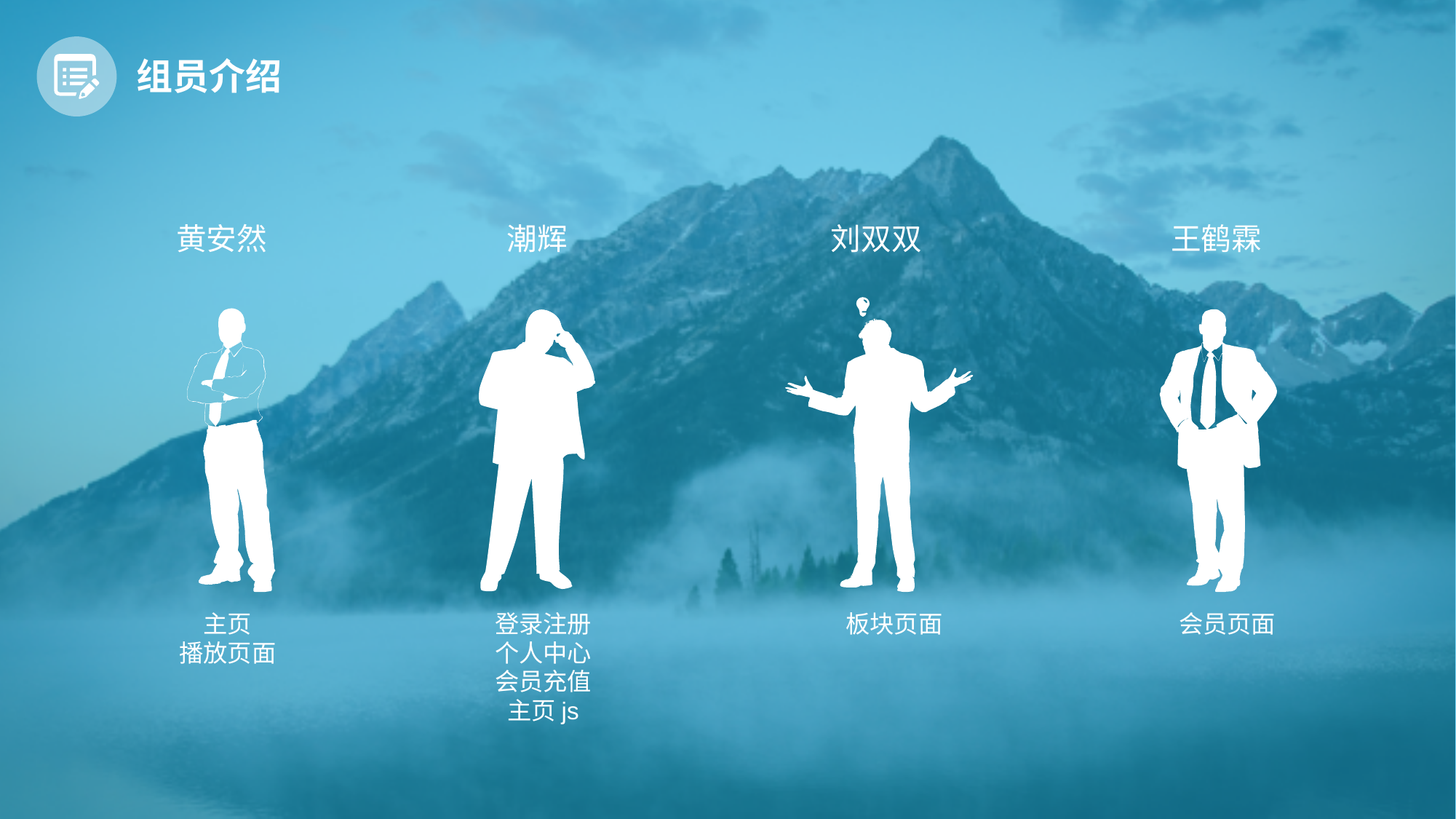

组员介绍
黄安然

主页
播放页面
潮辉

登录注册
个人中心
会员充值
主页js

刘双双

板块页面
王鹤霖

会员页面